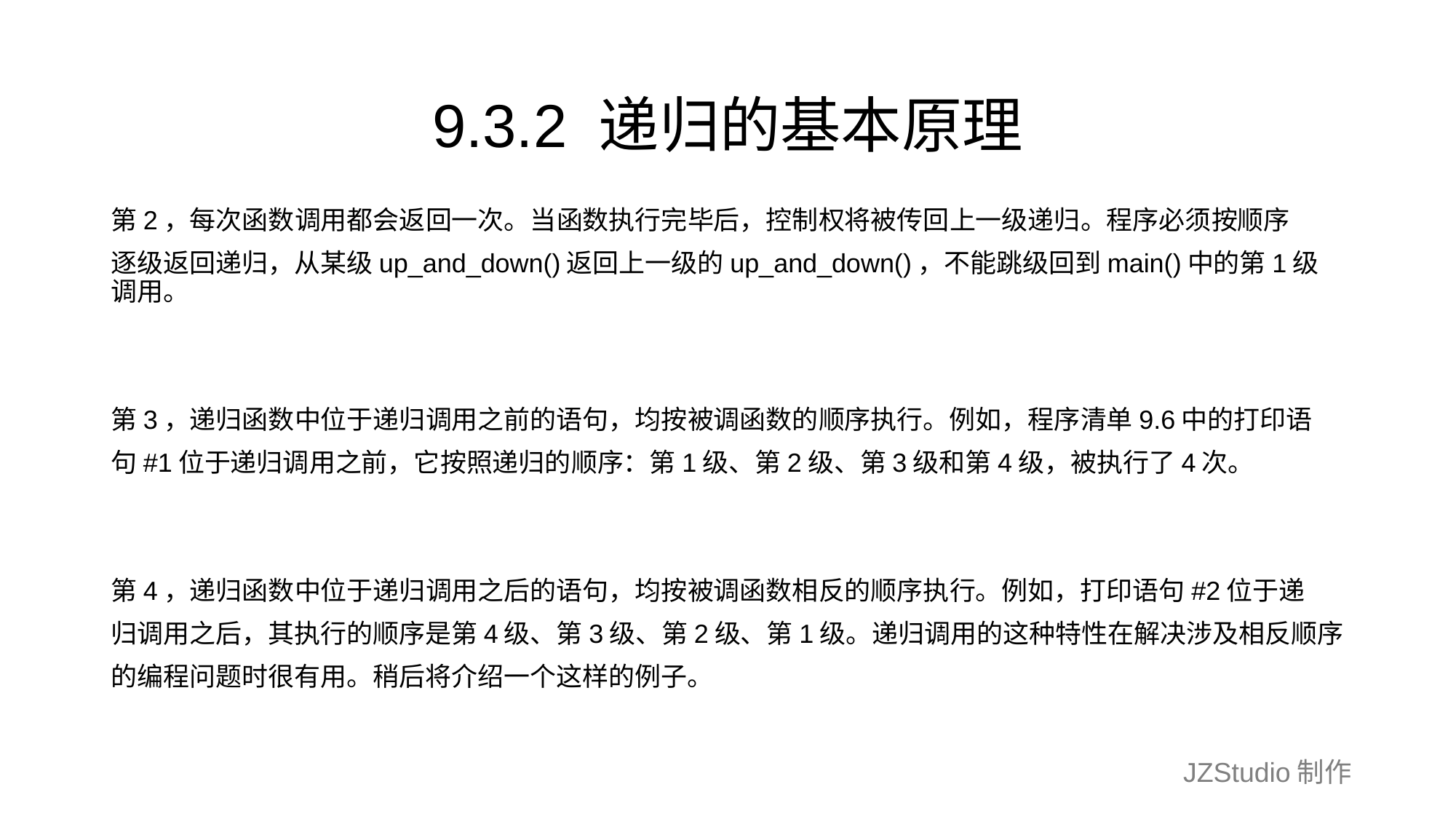

# 9.3.2 递归的基本原理
第2，每次函数调用都会返回一次。当函数执行完毕后，控制权将被传回上一级递归。程序必须按顺序
逐级返回递归，从某级up_and_down()返回上一级的up_and_down()，不能跳级回到main()中的第1级调用。

第3，递归函数中位于递归调用之前的语句，均按被调函数的顺序执行。例如，程序清单9.6中的打印语
句#1位于递归调用之前，它按照递归的顺序：第1级、第2级、第3级和第4级，被执行了4次。

第4，递归函数中位于递归调用之后的语句，均按被调函数相反的顺序执行。例如，打印语句#2位于递
归调用之后，其执行的顺序是第4级、第3级、第2级、第1级。递归调用的这种特性在解决涉及相反顺序
的编程问题时很有用。稍后将介绍一个这样的例子。